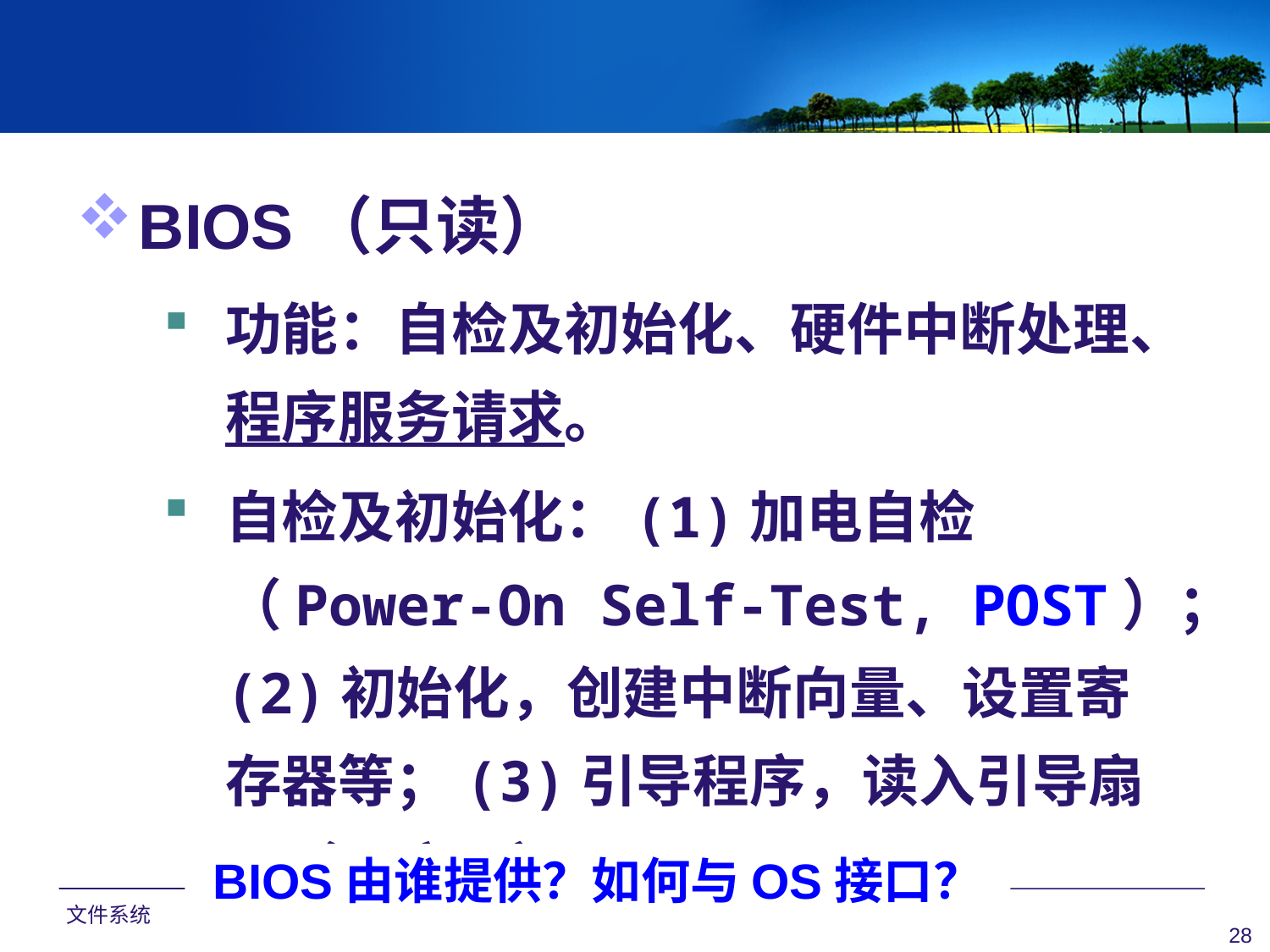

BIOS（只读）
功能：自检及初始化、硬件中断处理、程序服务请求。
自检及初始化：(1)加电自检（Power-On Self-Test, POST）；(2)初始化，创建中断向量、设置寄存器等；(3)引导程序，读入引导扇区（0扇区）。
BIOS由谁提供？如何与OS接口？
文件系统
28